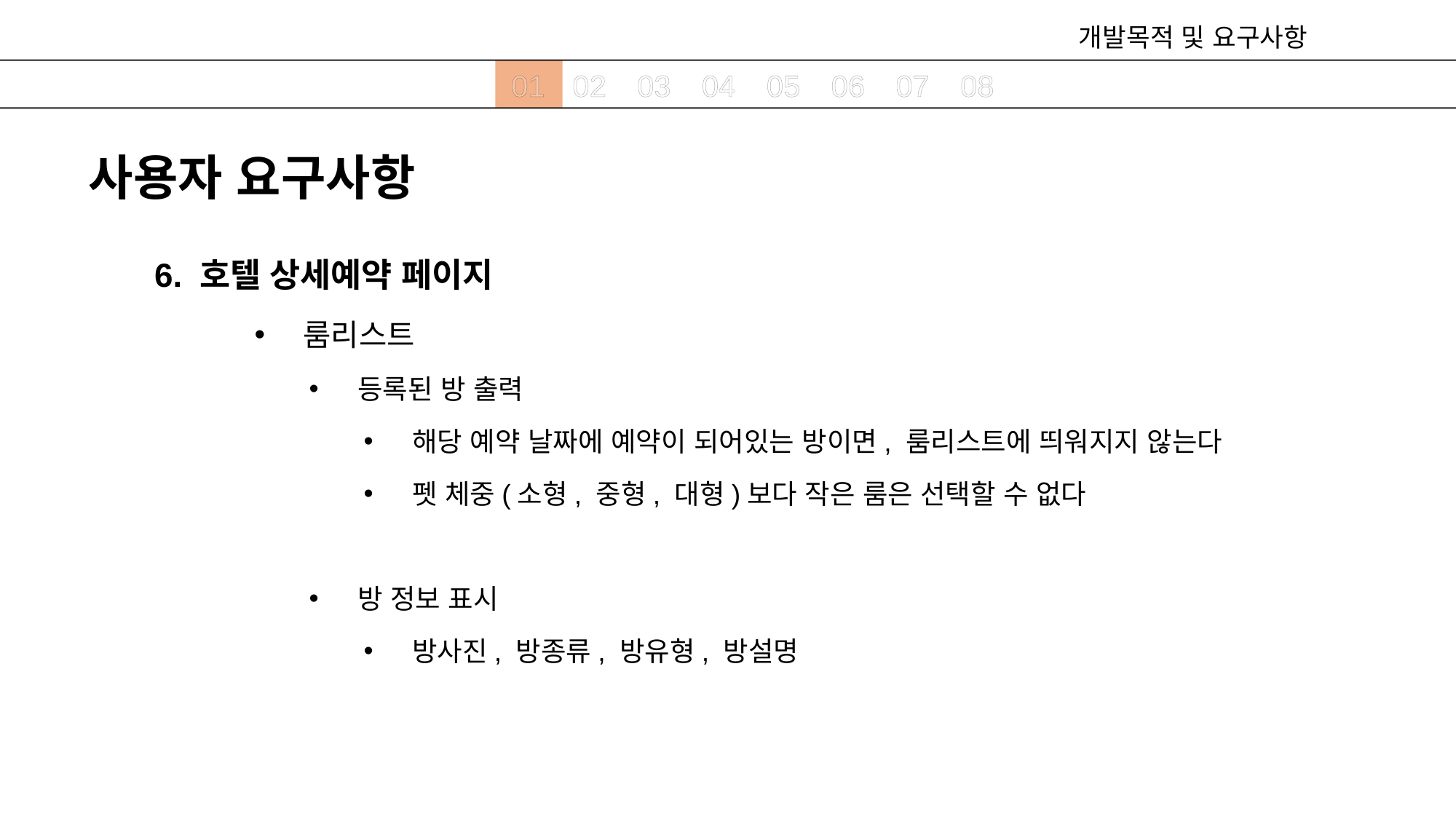

개발목적 및 요구사항

01
02
03
04
05
06
07
08
사용자 요구사항
6. 호텔 상세예약 페이지
룸리스트
등록된 방 출력
해당 예약 날짜에 예약이 되어있는 방이면, 룸리스트에 띄워지지 않는다
펫 체중(소형, 중형, 대형)보다 작은 룸은 선택할 수 없다

방 정보 표시
방사진, 방종류, 방유형, 방설명